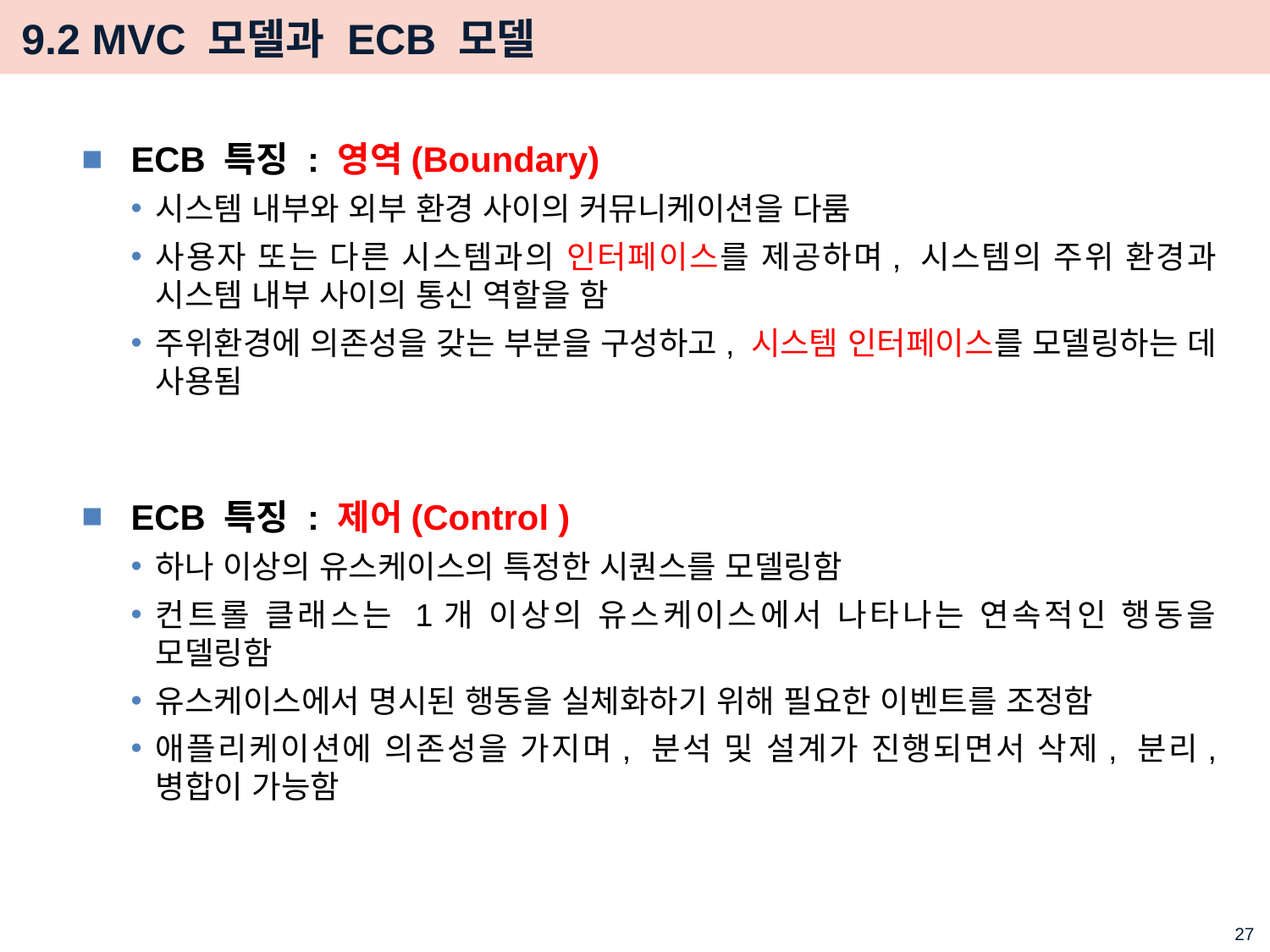

# 9.2 MVC 모델과 ECB 모델
ECB 특징 : 영역(Boundary)
시스템 내부와 외부 환경 사이의 커뮤니케이션을 다룸
사용자 또는 다른 시스템과의 인터페이스를 제공하며, 시스템의 주위 환경과 시스템 내부 사이의 통신 역할을 함
주위환경에 의존성을 갖는 부분을 구성하고, 시스템 인터페이스를 모델링하는 데 사용됨

ECB 특징 : 제어(Control )
하나 이상의 유스케이스의 특정한 시퀀스를 모델링함
컨트롤 클래스는 1개 이상의 유스케이스에서 나타나는 연속적인 행동을 모델링함
유스케이스에서 명시된 행동을 실체화하기 위해 필요한 이벤트를 조정함
애플리케이션에 의존성을 가지며, 분석 및 설계가 진행되면서 삭제, 분리, 병합이 가능함